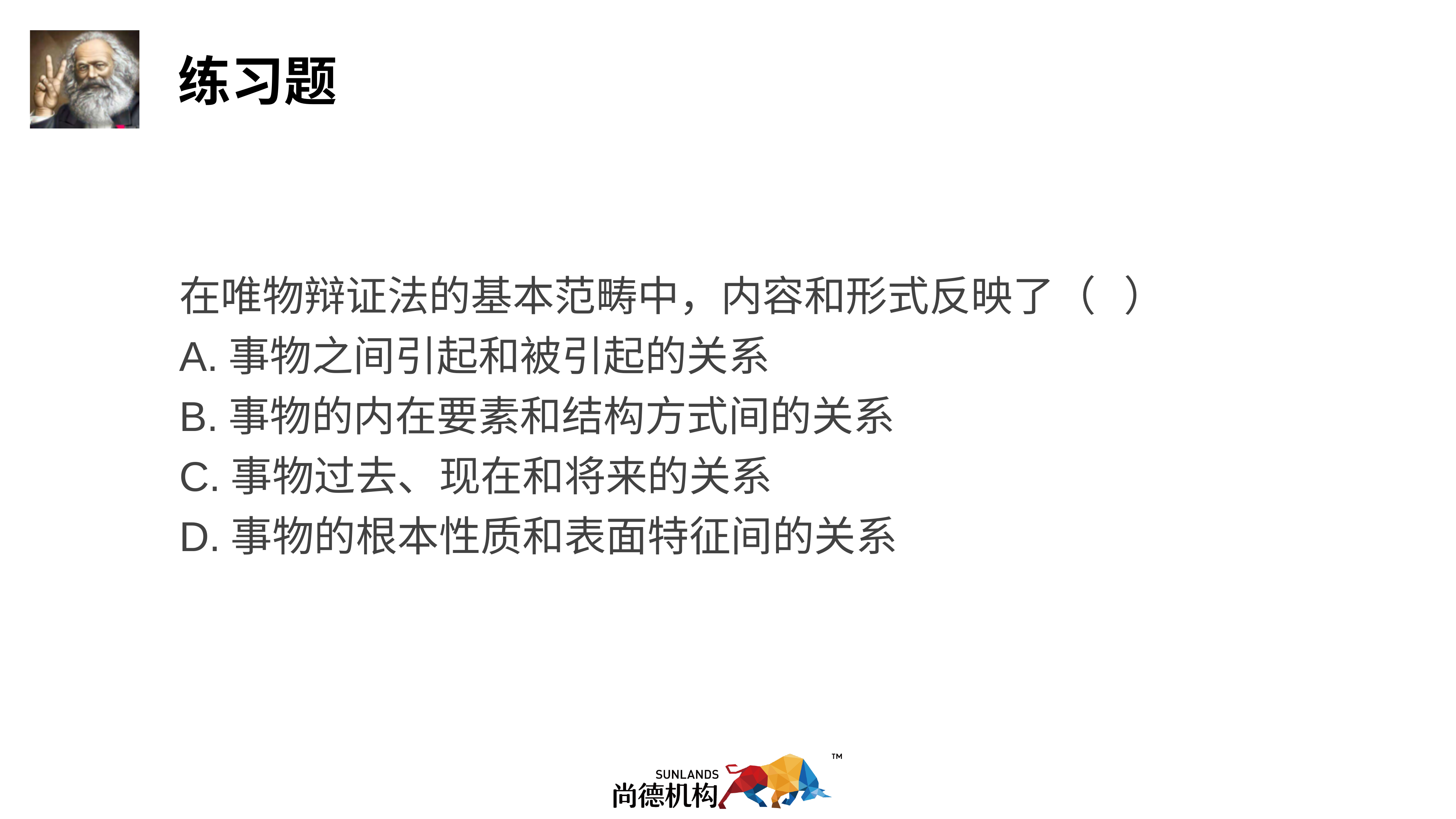

在唯物辩证法的基本范畴中，内容和形式反映了（   ）
A.事物之间引起和被引起的关系
B.事物的内在要素和结构方式间的关系
C.事物过去、现在和将来的关系
D.事物的根本性质和表面特征间的关系